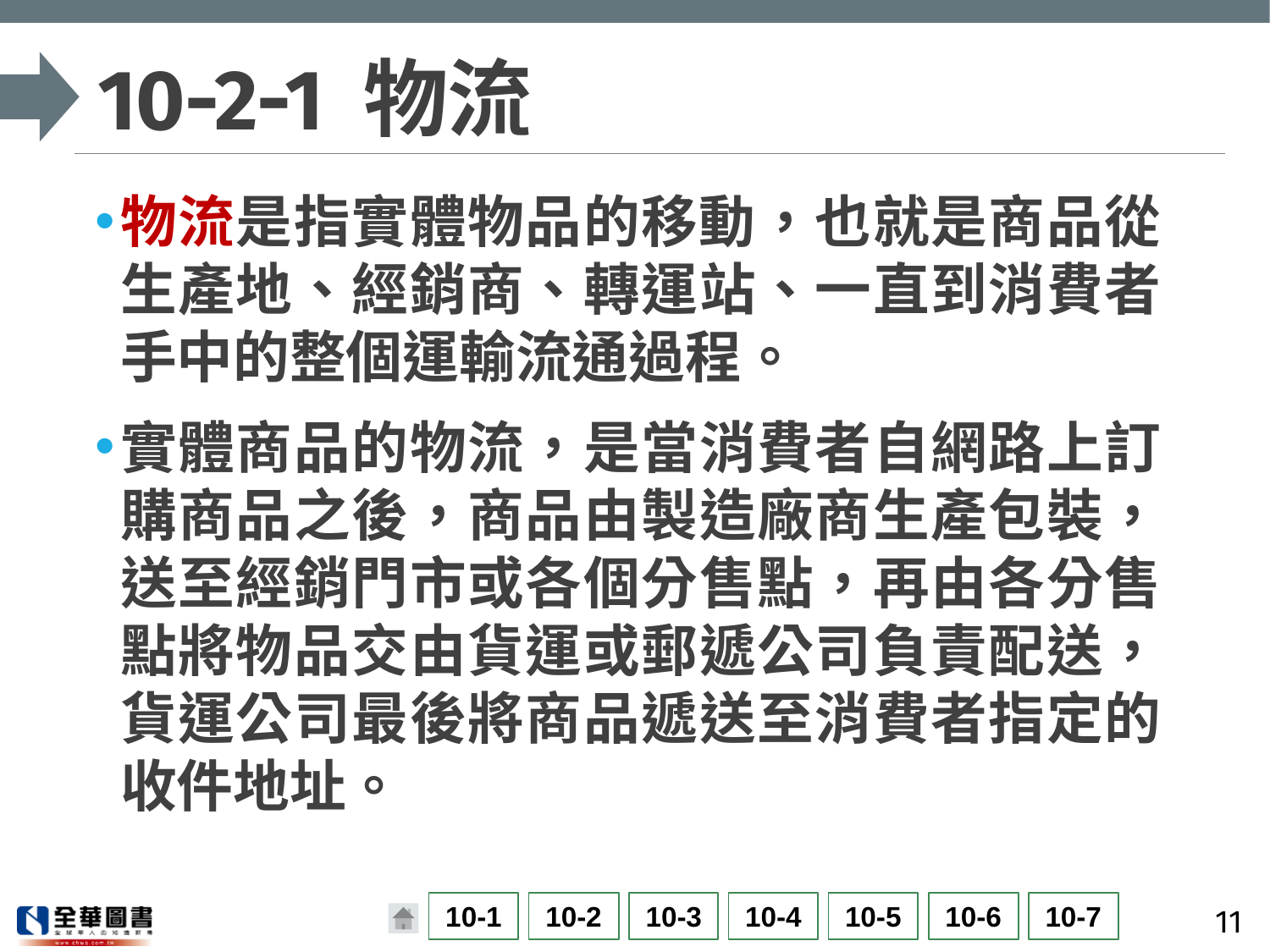

# 10-2-1 物流
物流是指實體物品的移動，也就是商品從生產地、經銷商、轉運站、一直到消費者手中的整個運輸流通過程。
實體商品的物流，是當消費者自網路上訂購商品之後，商品由製造廠商生產包裝，送至經銷門市或各個分售點，再由各分售點將物品交由貨運或郵遞公司負責配送，貨運公司最後將商品遞送至消費者指定的收件地址。
11